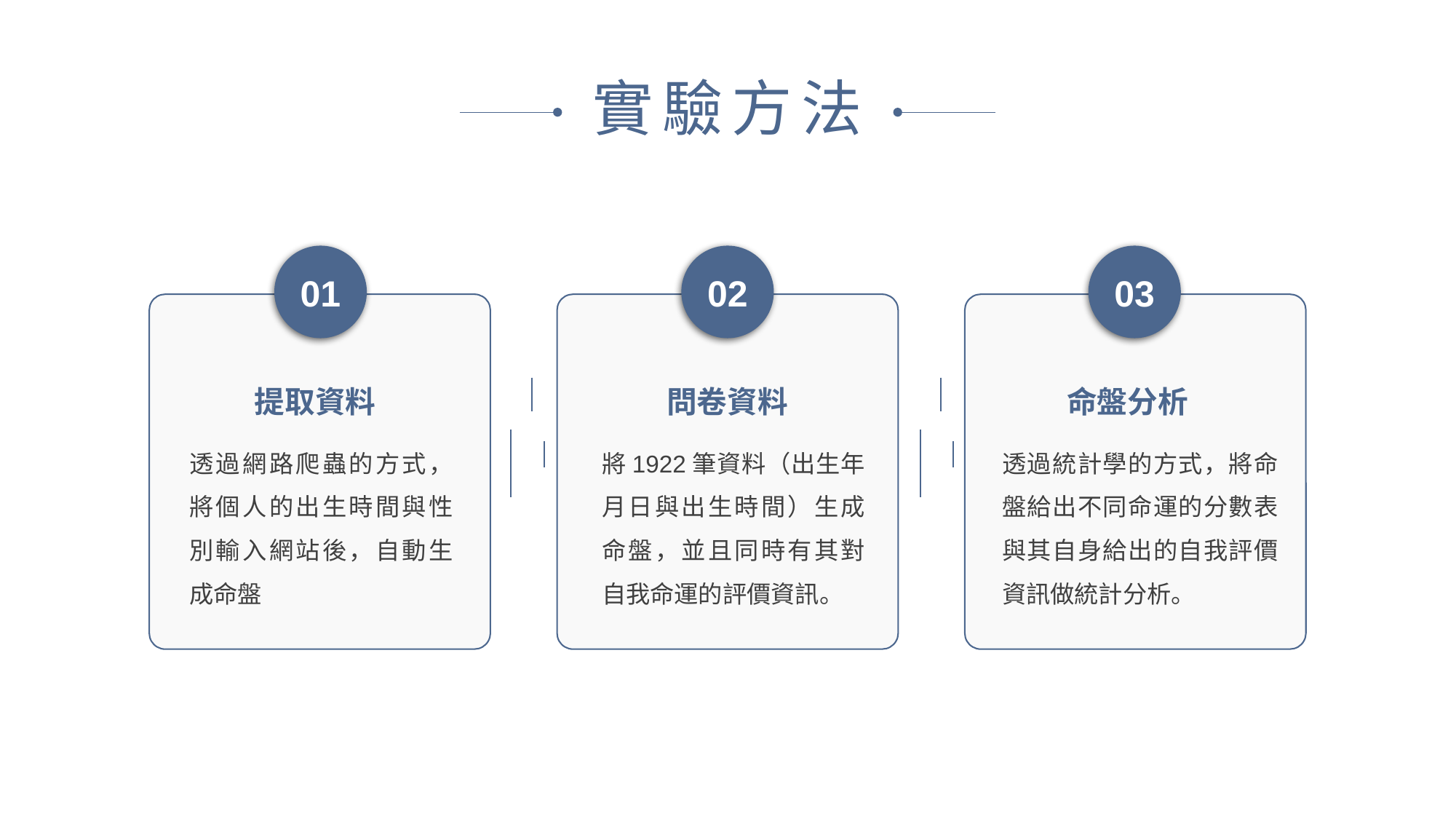

實驗方法
01
02
03

提取資料
問卷資料
命盤分析
透過網路爬蟲的方式，將個人的出生時間與性別輸入網站後，自動生成命盤
將1922筆資料（出生年月日與出生時間）生成命盤，並且同時有其對自我命運的評價資訊。

透過統計學的方式，將命盤給出不同命運的分數表與其自身給出的自我評價資訊做統計分析。